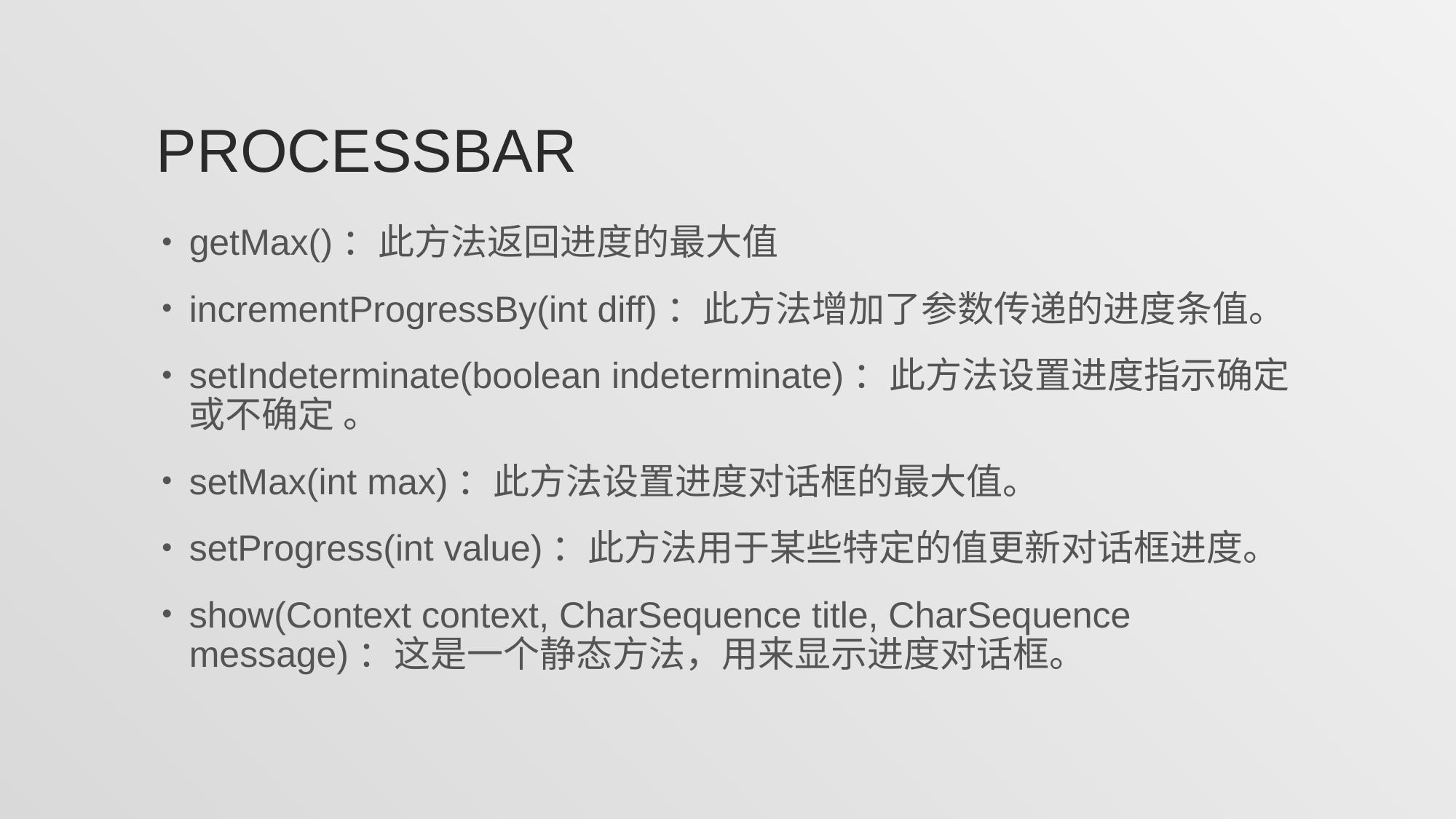

# processbar
getMax()：此方法返回进度的最大值
incrementProgressBy(int diff)：此方法增加了参数传递的进度条值。
setIndeterminate(boolean indeterminate)：此方法设置进度指示确定或不确定 。
setMax(int max)：此方法设置进度对话框的最大值。
setProgress(int value)：此方法用于某些特定的值更新对话框进度。
show(Context context, CharSequence title, CharSequence message)：这是一个静态方法，用来显示进度对话框。